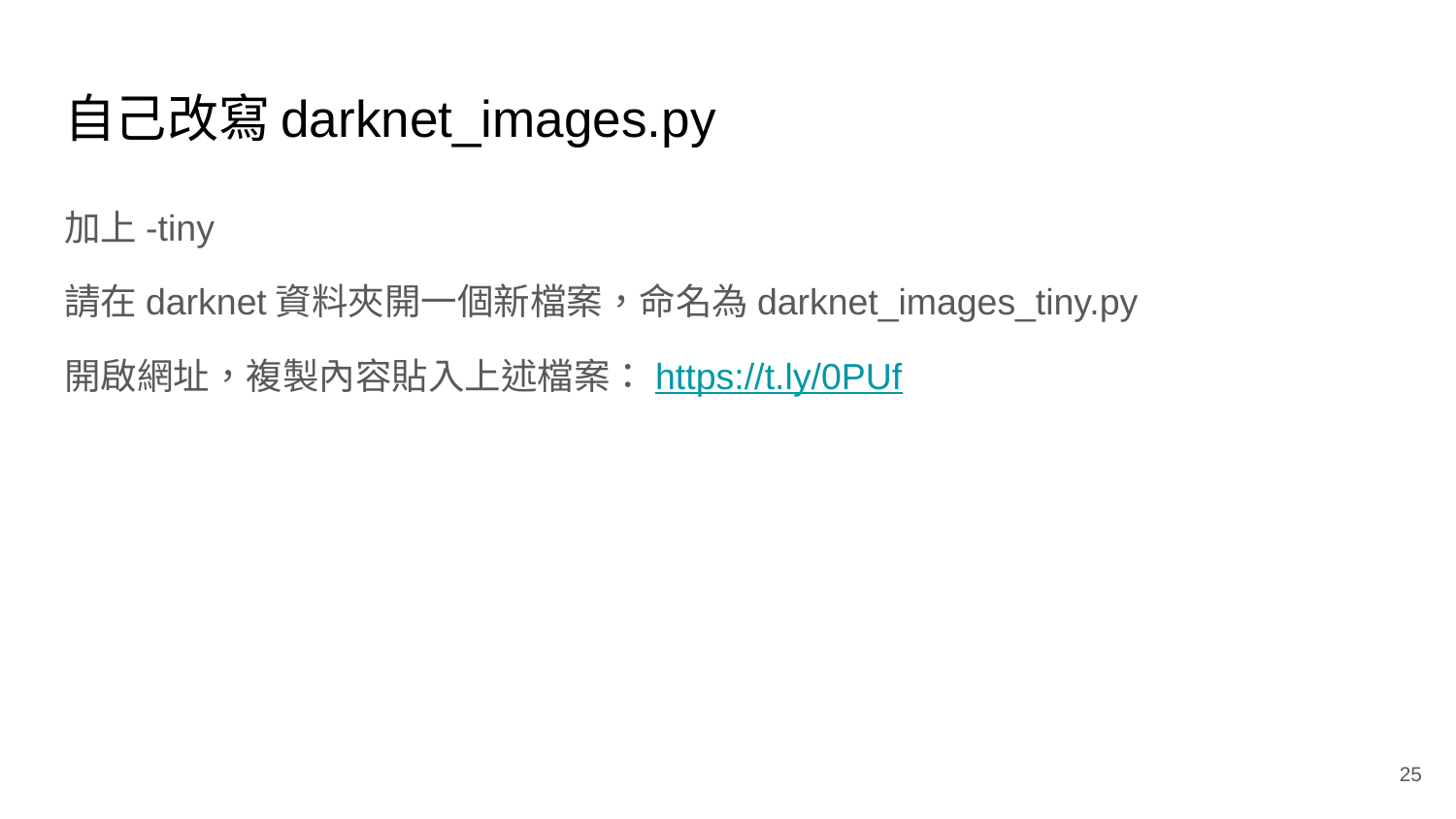

# 自己改寫darknet_images.py
加上-tiny
請在darknet資料夾開一個新檔案，命名為darknet_images_tiny.py
開啟網址，複製內容貼入上述檔案：https://t.ly/0PUf

25